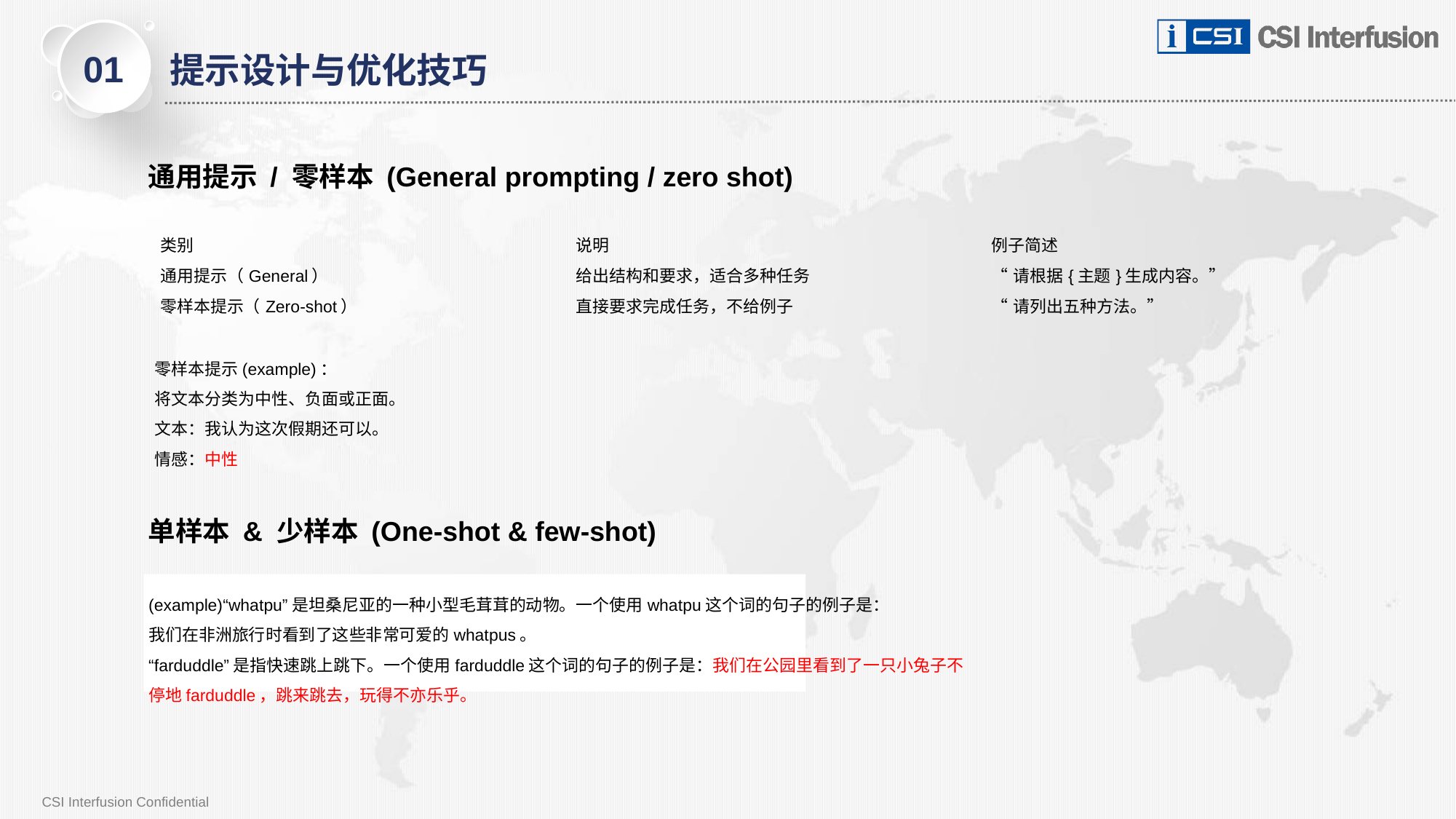

01

提示设计与优化技巧
通用提示 / 零样本 (General prompting / zero shot)
| 类别 | 说明 | 例子简述 |
| --- | --- | --- |
| 通用提示（General） | 给出结构和要求，适合多种任务 | “请根据{主题}生成内容。” |
| 零样本提示（Zero-shot） | 直接要求完成任务，不给例子 | “请列出五种方法。” |
零样本提示(example)：
将文本分类为中性、负面或正面。
文本：我认为这次假期还可以。
情感：中性

单样本 & 少样本 (One-shot & few-shot)

(example)“whatpu”是坦桑尼亚的一种小型毛茸茸的动物。一个使用whatpu这个词的句子的例子是：
我们在非洲旅行时看到了这些非常可爱的whatpus。
“farduddle”是指快速跳上跳下。一个使用farduddle这个词的句子的例子是：我们在公园里看到了一只小兔子不停地farduddle，跳来跳去，玩得不亦乐乎。